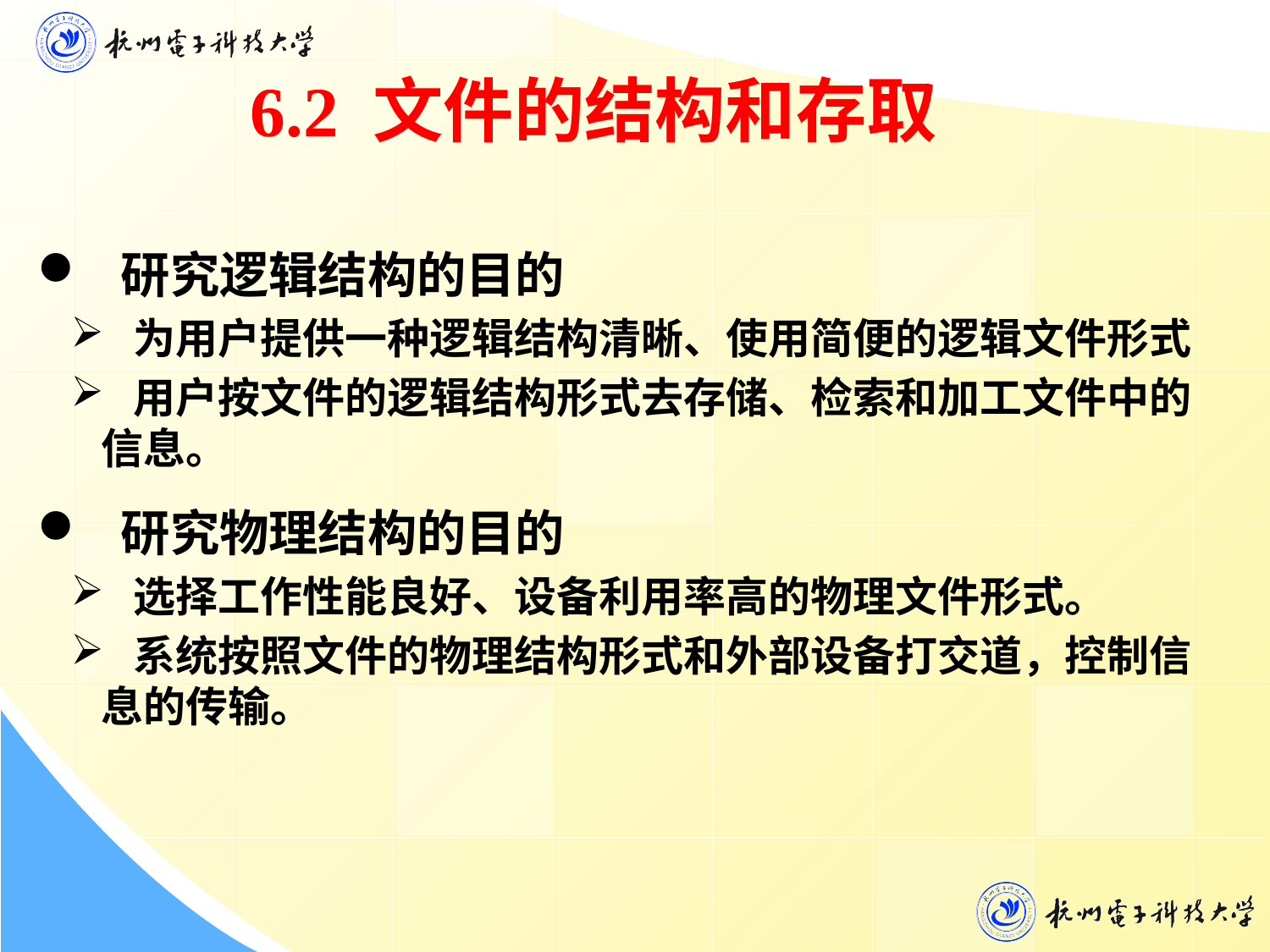

6.2 文件的结构和存取
  研究逻辑结构的目的
  为用户提供一种逻辑结构清晰、使用简便的逻辑文件形式
  用户按文件的逻辑结构形式去存储、检索和加工文件中的信息。
  研究物理结构的目的
  选择工作性能良好、设备利用率高的物理文件形式。
  系统按照文件的物理结构形式和外部设备打交道，控制信息的传输。